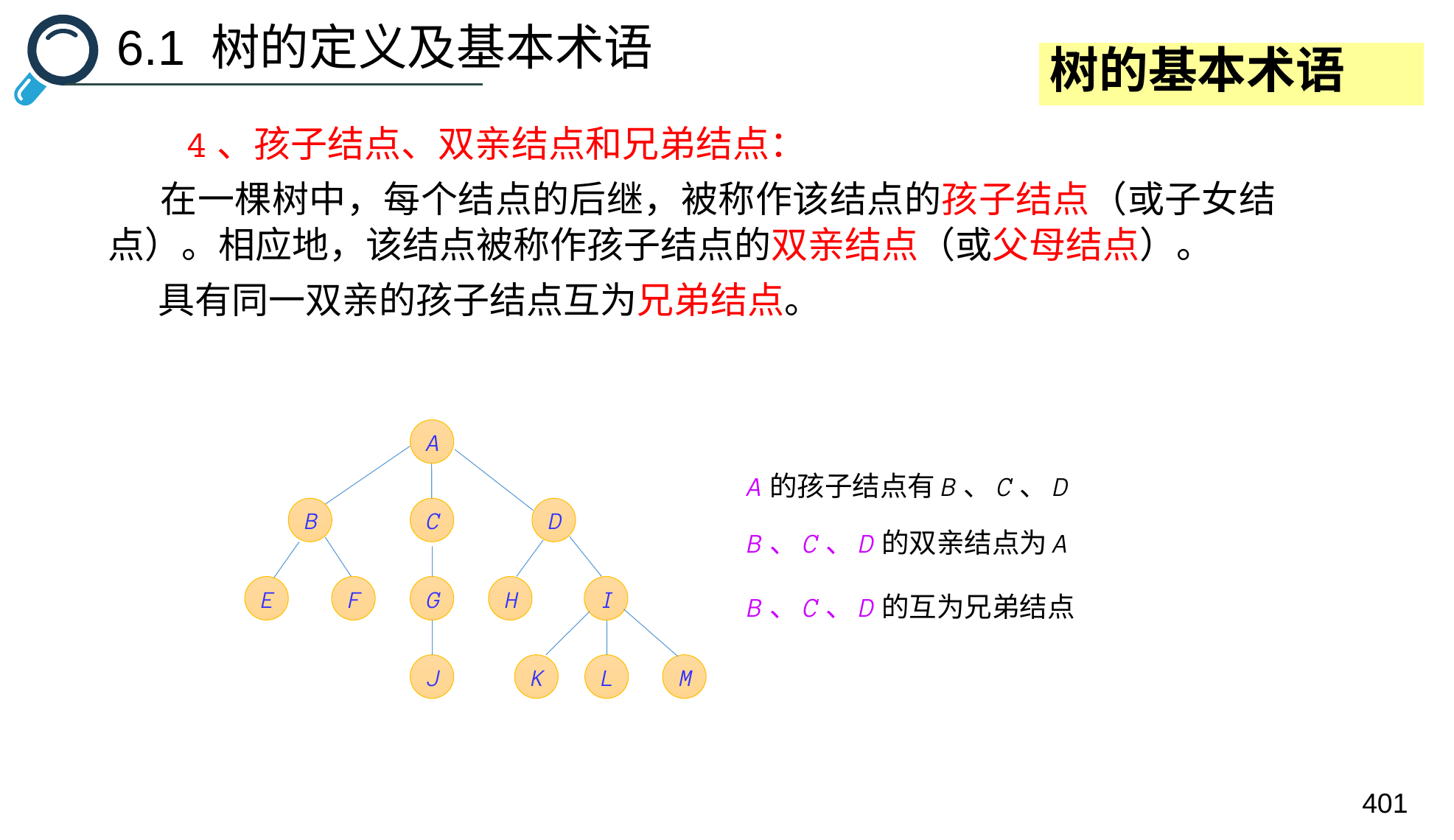

6.1 树的定义及基本术语
树的基本术语
    4、孩子结点、双亲结点和兄弟结点：
     在一棵树中，每个结点的后继，被称作该结点的孩子结点（或子女结点）。相应地，该结点被称作孩子结点的双亲结点（或父母结点）。
     具有同一双亲的孩子结点互为兄弟结点。
A

B
C
D

E
F
G
H
I

J
K
L
M
A的孩子结点有B、C、D
B、C、D的双亲结点为A
B、C、D的互为兄弟结点
401